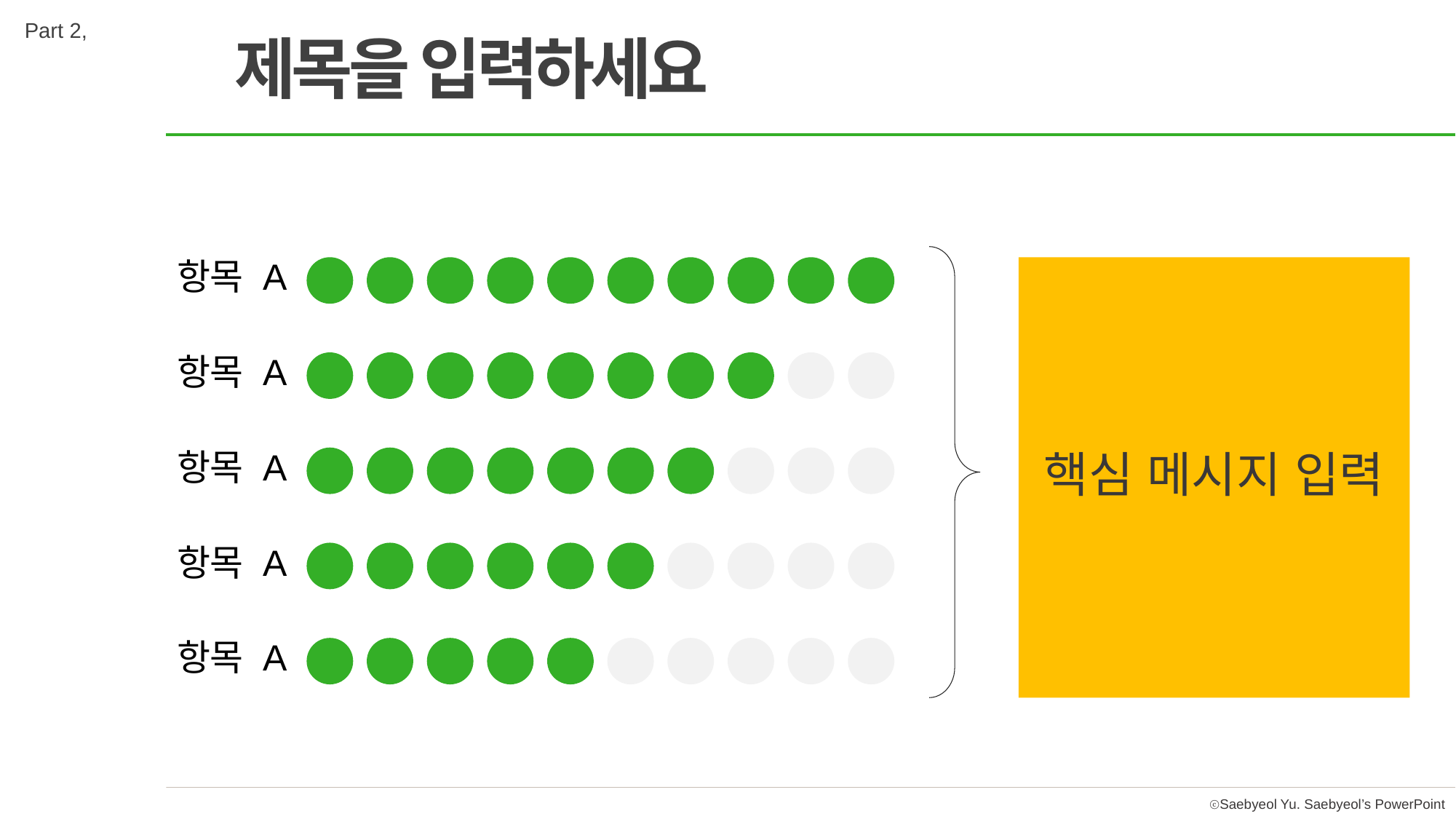

Part 2,
제목을 입력하세요

항목 A

항목 A

핵심 메시지 입력
항목 A

항목 A

항목 A